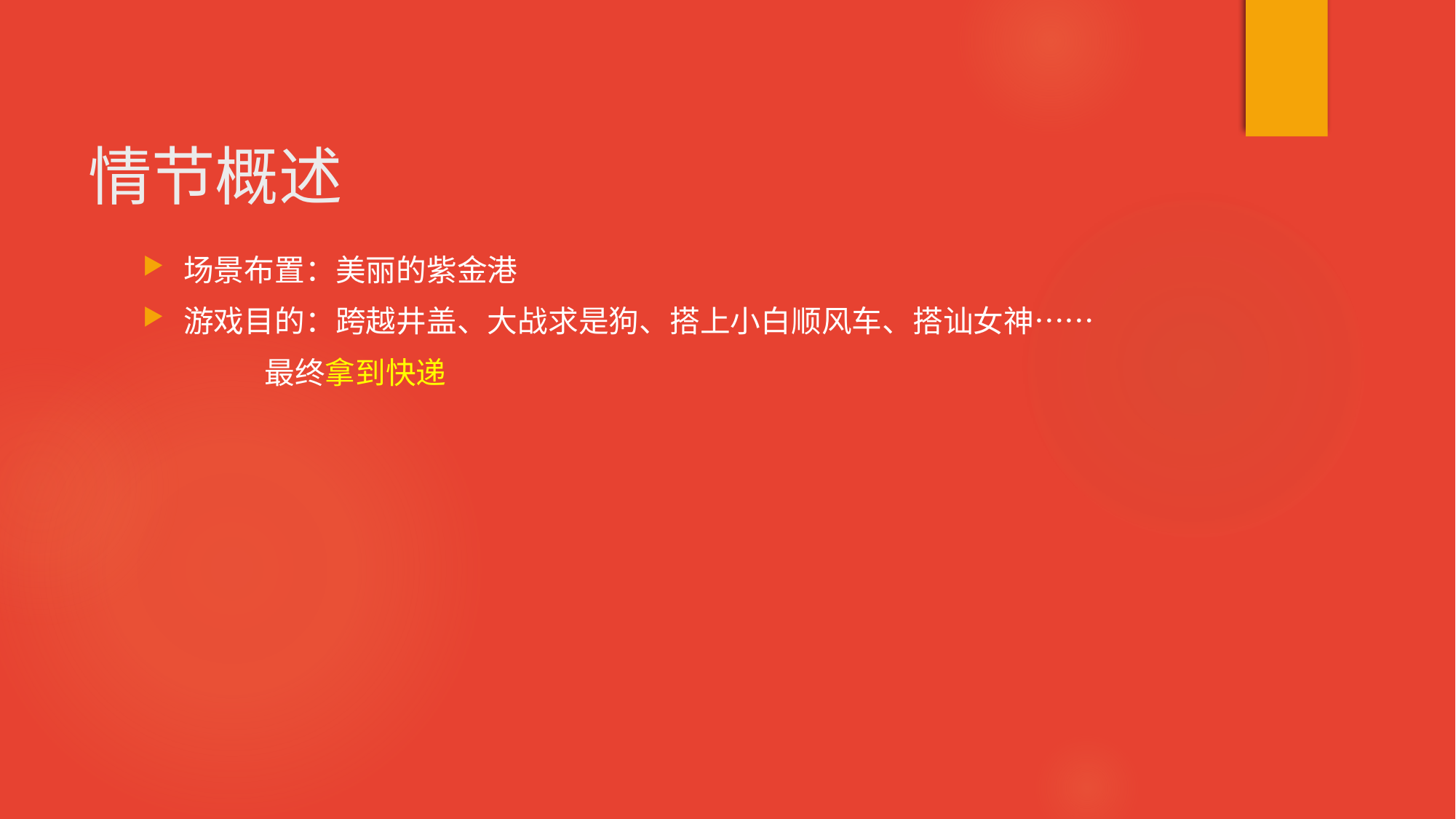

# 情节概述
场景布置：美丽的紫金港
游戏目的：跨越井盖、大战求是狗、搭上小白顺风车、搭讪女神……
                 最终拿到快递